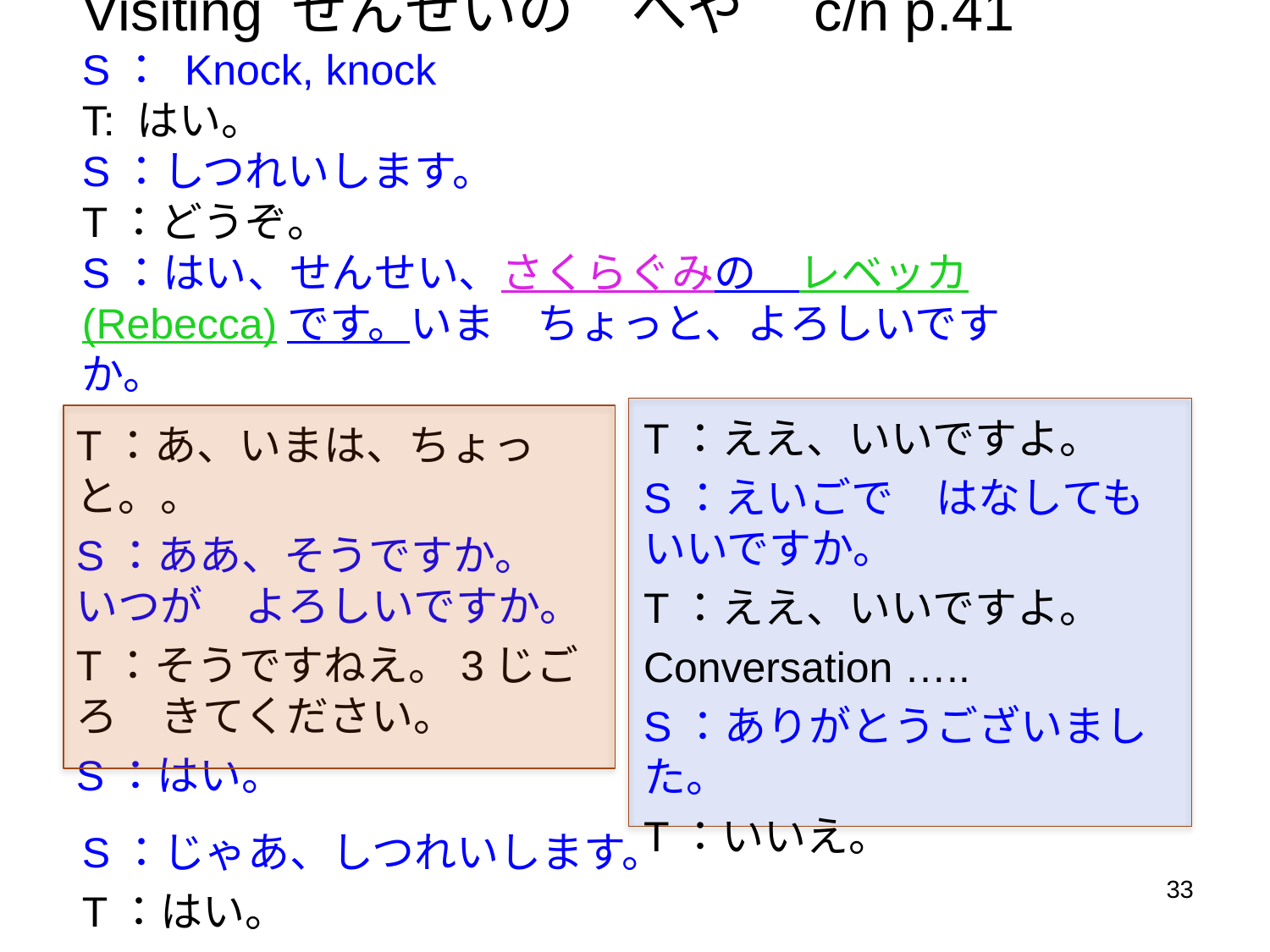

# Visiting せんせいの　へや　c/n p.41 S： Knock, knock T: はい。 S：しつれいします。 T：どうぞ。 S：はい、せんせい、さくらぐみの　レベッカ(Rebecca)です。いま　ちょっと、よろしいですか。

T：ええ、いいですよ。
S：えいごで　はなしても　いいですか。
T：ええ、いいですよ。
Conversation …..
S：ありがとうございました。
T：いいえ。
T：あ、いまは、ちょっと。。
S：ああ、そうですか。
いつが　よろしいですか。
T：そうですねえ。3じごろ　きてください。
S：はい。
S：じゃあ、しつれいします。
T：はい。
33